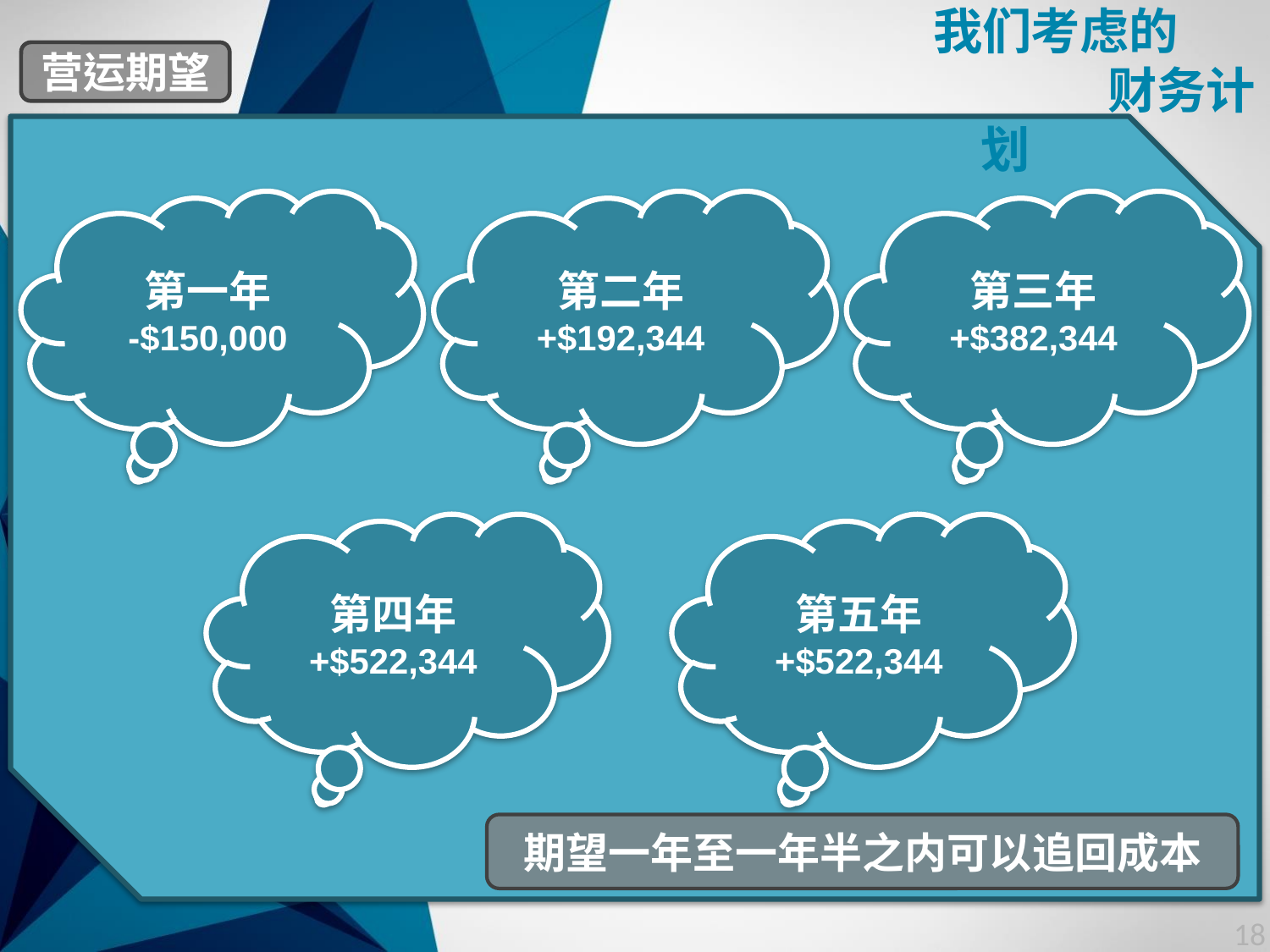

# 我们考虑的 财务计划
营运期望

第一年
-$150,000
第二年
+$192,344
第三年
+$382,344
第四年
+$522,344
第五年
+$522,344
期望一年至一年半之内可以追回成本
18